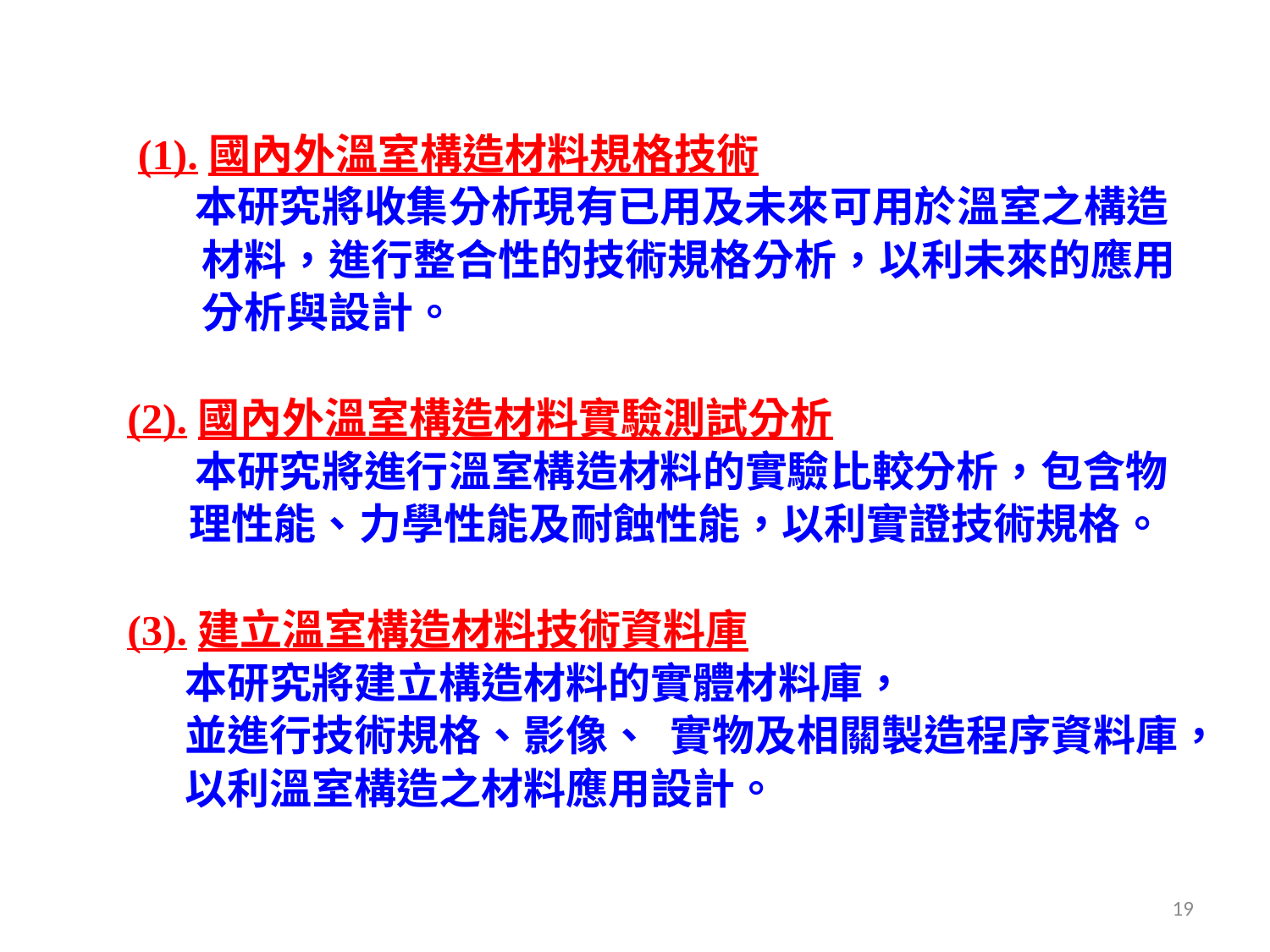

(1).國內外溫室構造材料規格技術
      本研究將收集分析現有已用及未來可用於溫室之構造材料，進行整合性的技術規格分析，以利未來的應用分析與設計。

(2).國內外溫室構造材料實驗測試分析
      本研究將進行溫室構造材料的實驗比較分析，包含物理性能、力學性能及耐蝕性能，以利實證技術規格。

(3).建立溫室構造材料技術資料庫
     本研究將建立構造材料的實體材料庫，
     並進行技術規格、影像、  實物及相關製造程序資料庫，
     以利溫室構造之材料應用設計。
19